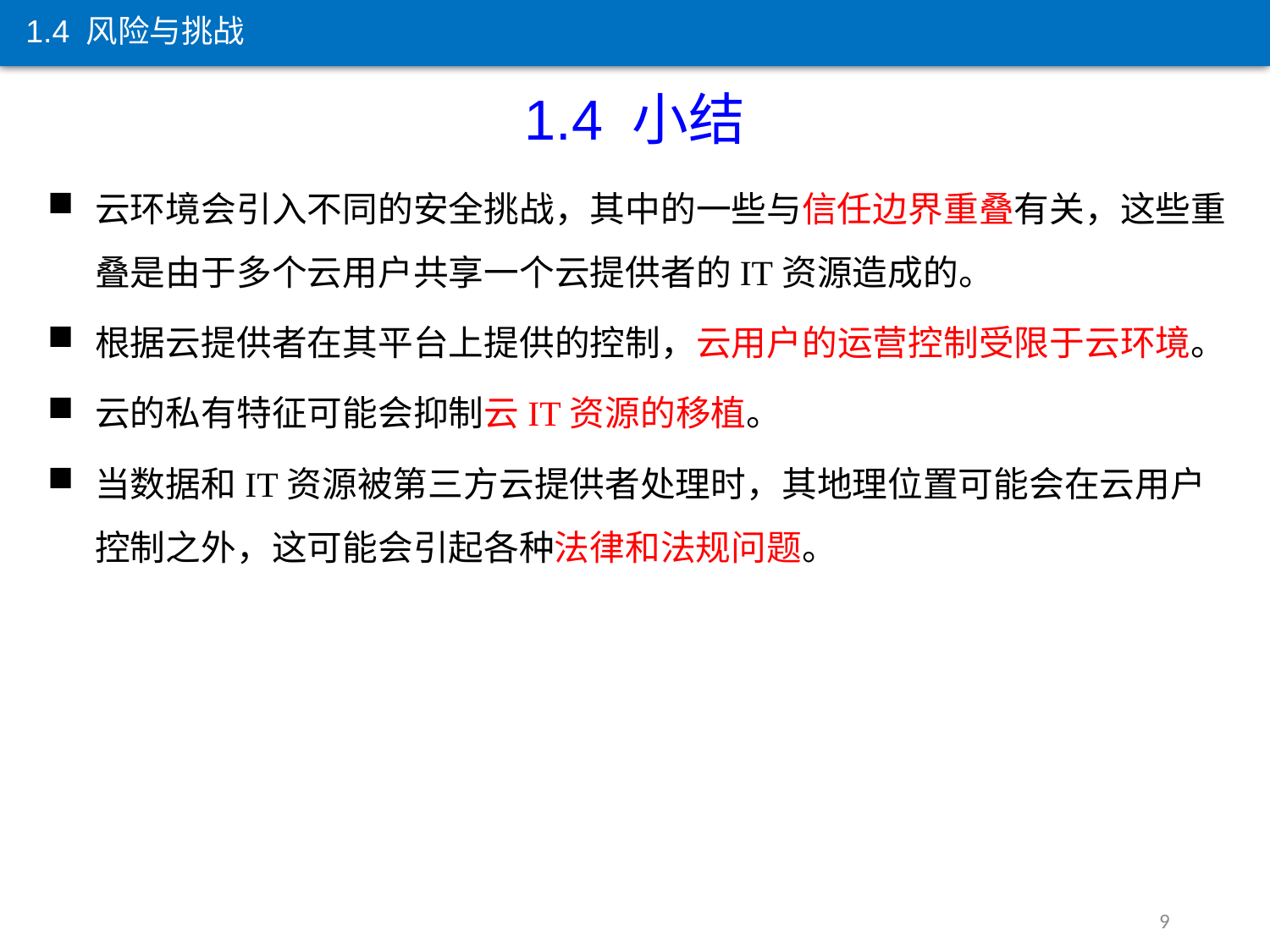

1.4 风险与挑战
1.4 小结
云环境会引入不同的安全挑战，其中的一些与信任边界重叠有关，这些重叠是由于多个云用户共享一个云提供者的IT资源造成的。
根据云提供者在其平台上提供的控制，云用户的运营控制受限于云环境。
云的私有特征可能会抑制云IT资源的移植。
当数据和IT资源被第三方云提供者处理时，其地理位置可能会在云用户控制之外，这可能会引起各种法律和法规问题。
9